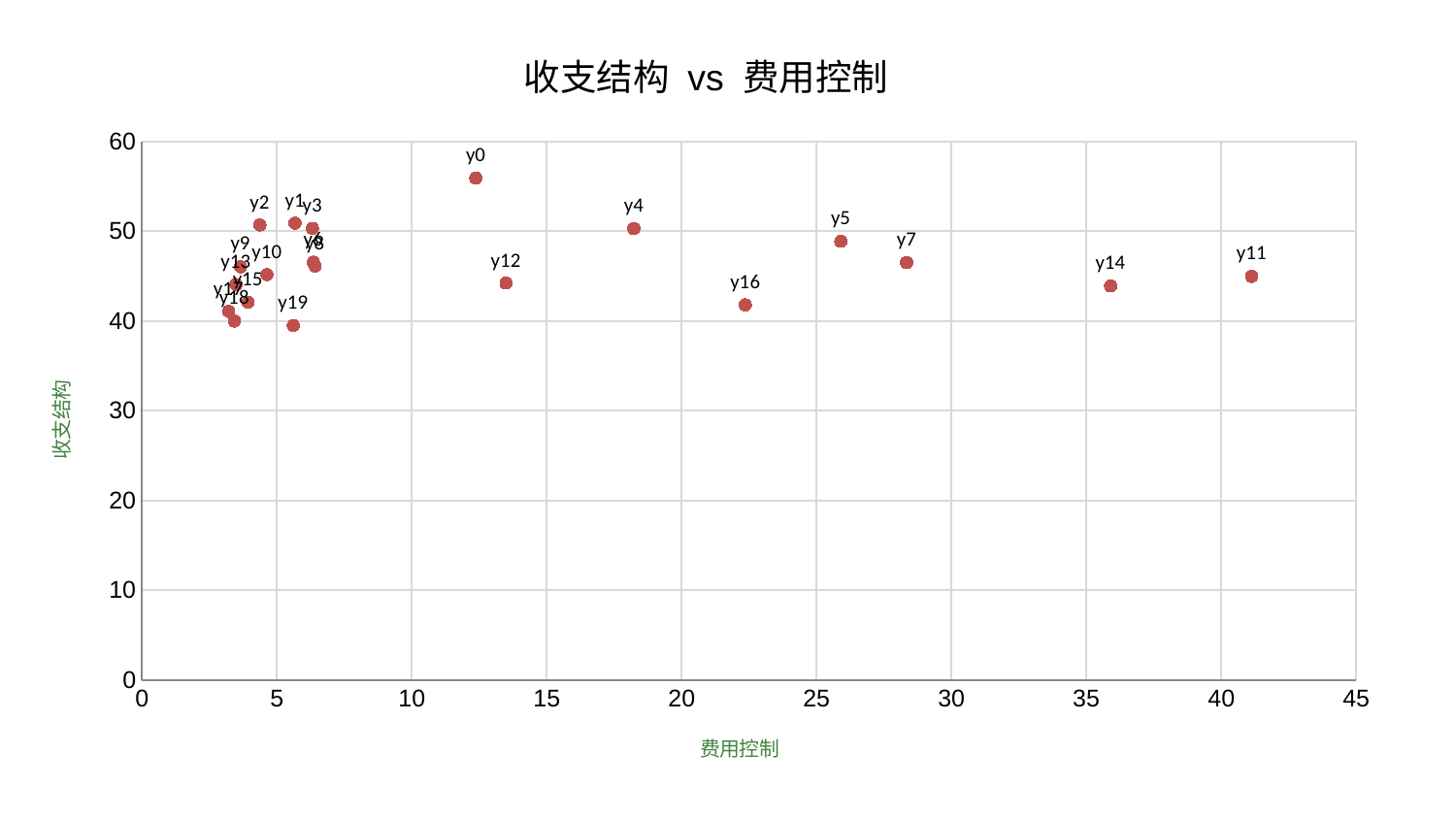

### Chart: 收支结构 vs 费用控制

| Category | 收支结构 |
|---|---|
62